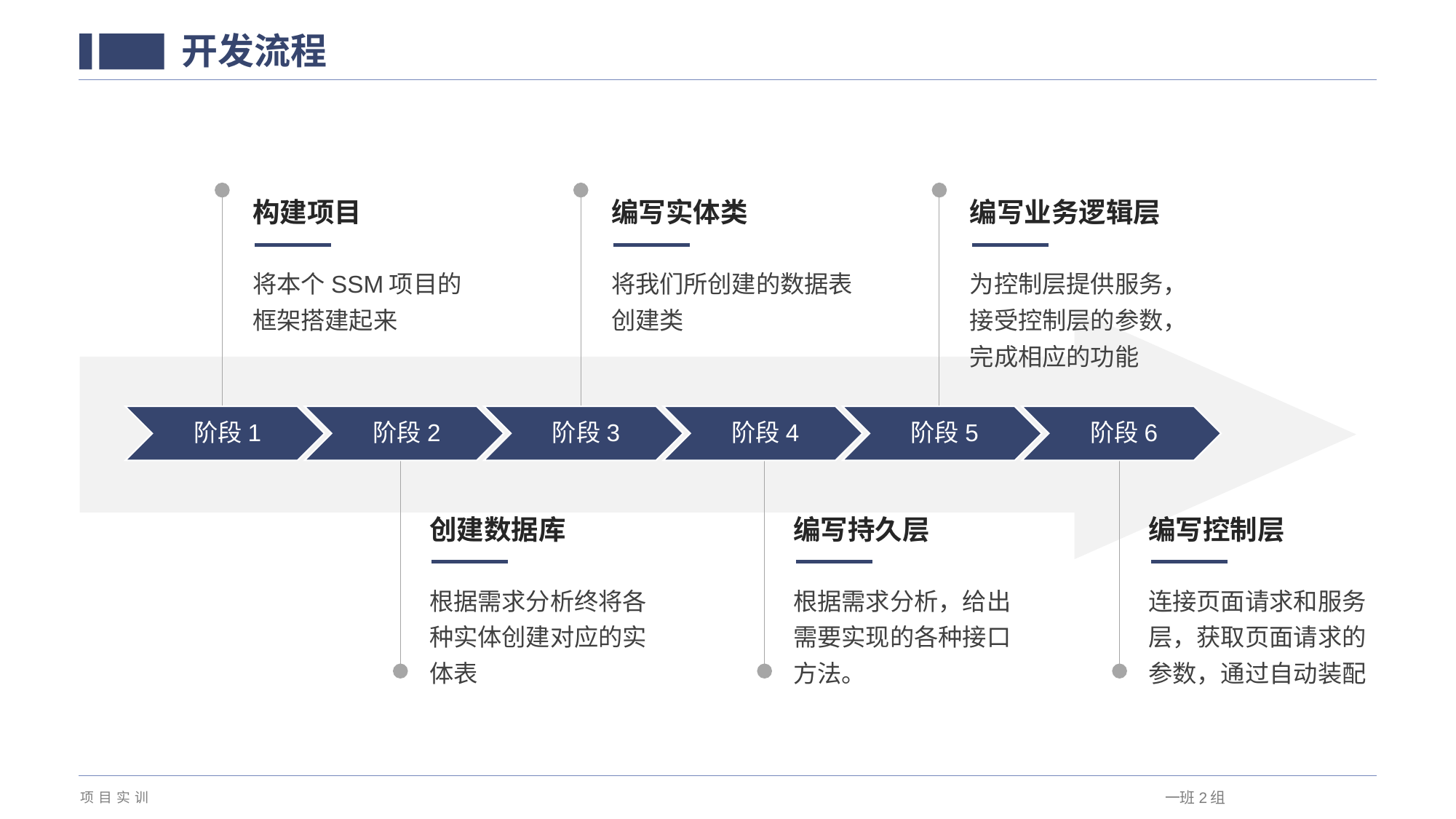

开发流程
构建项目
编写实体类
编写业务逻辑层
将本个SSM项目的框架搭建起来
将我们所创建的数据表创建类
为控制层提供服务，接受控制层的参数，完成相应的功能
阶段1
阶段2
阶段3
阶段4
阶段5
阶段6
创建数据库
编写持久层
编写控制层
根据需求分析终将各种实体创建对应的实体表
根据需求分析，给出需要实现的各种接口方法。
连接页面请求和服务层，获取页面请求的参数，通过自动装配